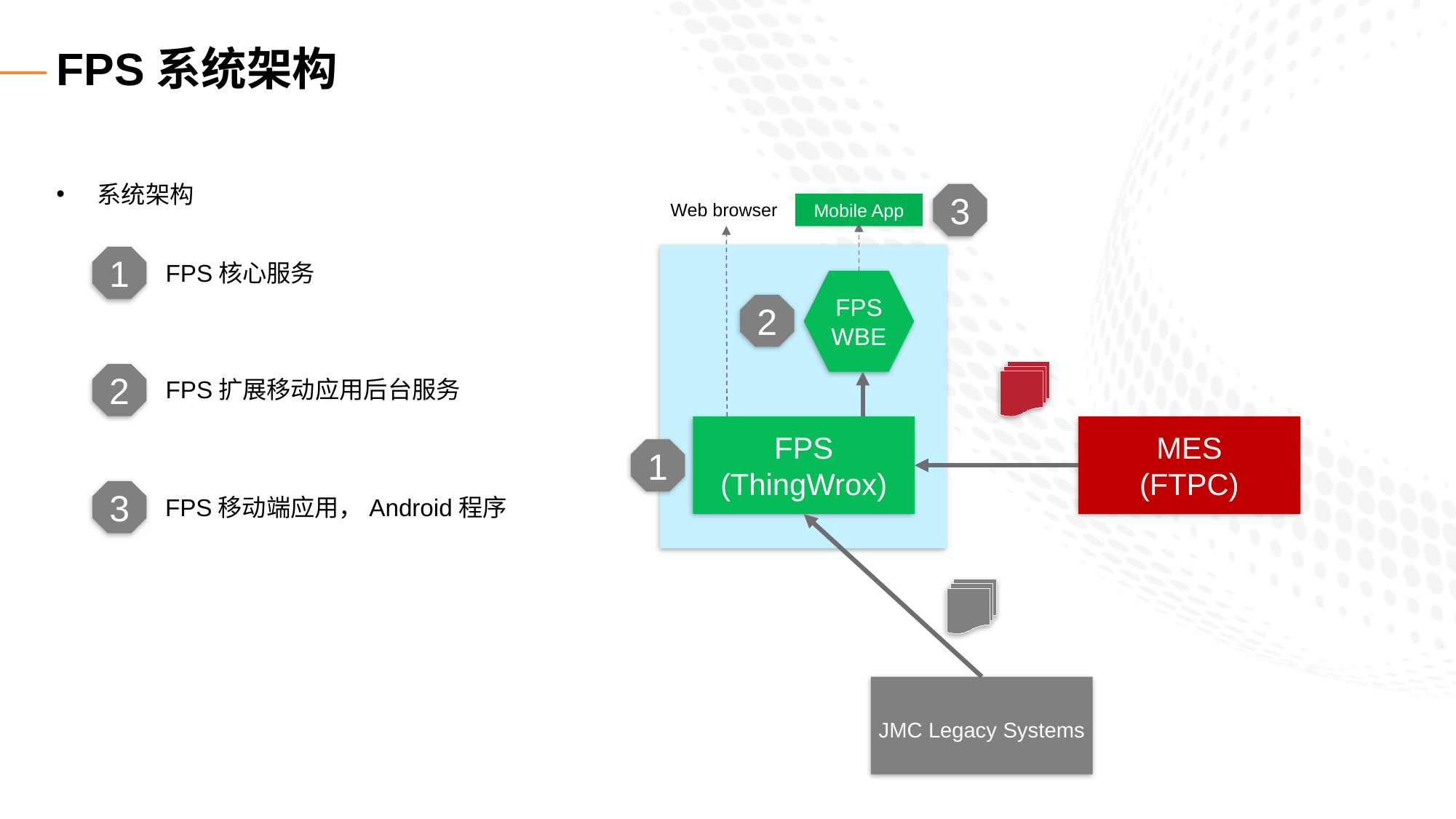

# FPS系统架构

系统架构
3
Web browser
Mobile App
FPS
WBE

MES
(FTPC)
FPS
(ThingWrox)

JMC Legacy Systems

2
1
1
FPS核心服务
2
FPS扩展移动应用后台服务
3
FPS移动端应用，Android程序